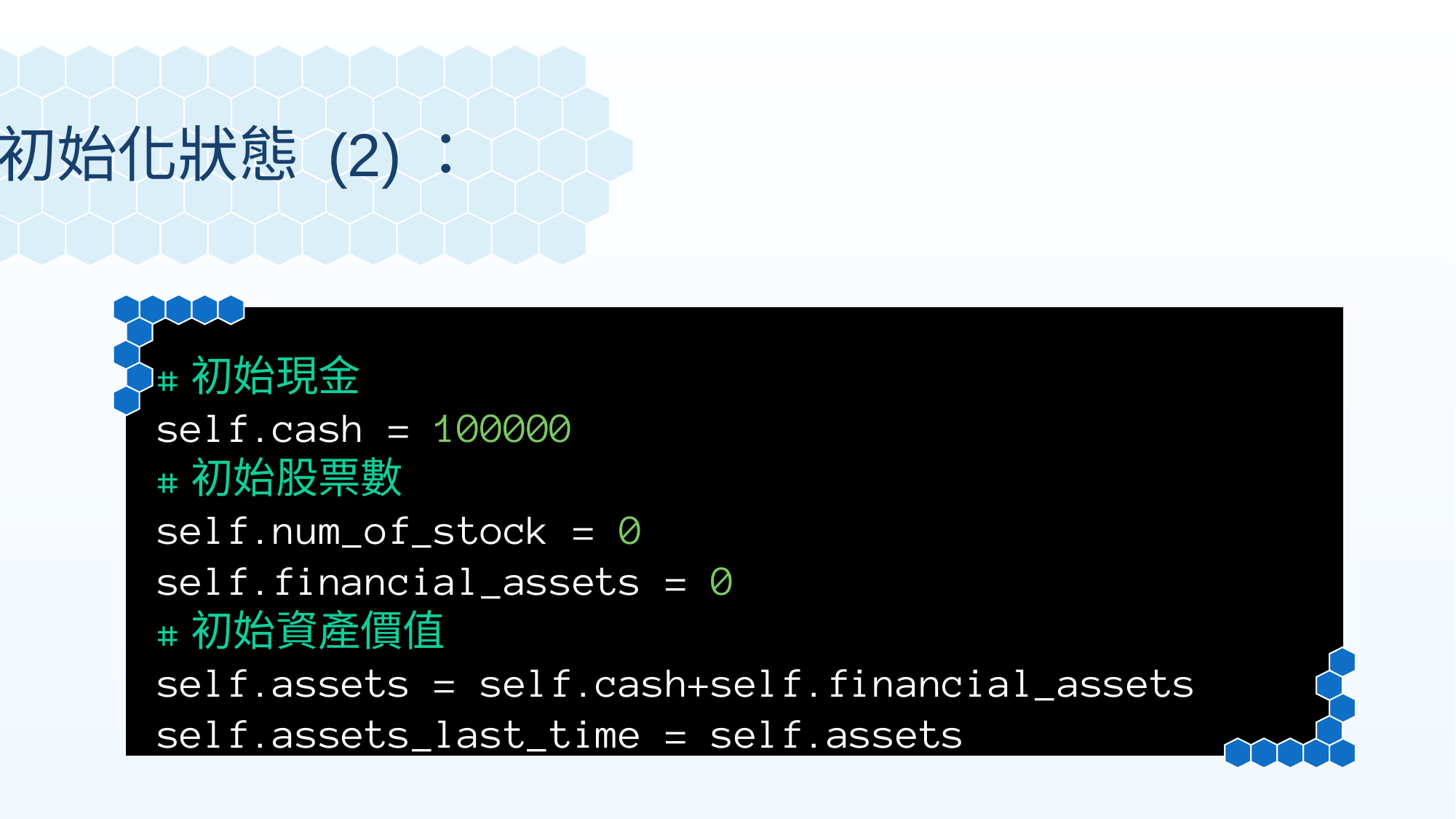

初始化狀態 (2)：

#初始現金
self.cash = 100000
#初始股票數
self.num_of_stock = 0
self.financial_assets = 0
#初始資產價值
self.assets = self.cash+self.financial_assets
self.assets_last_time = self.assets